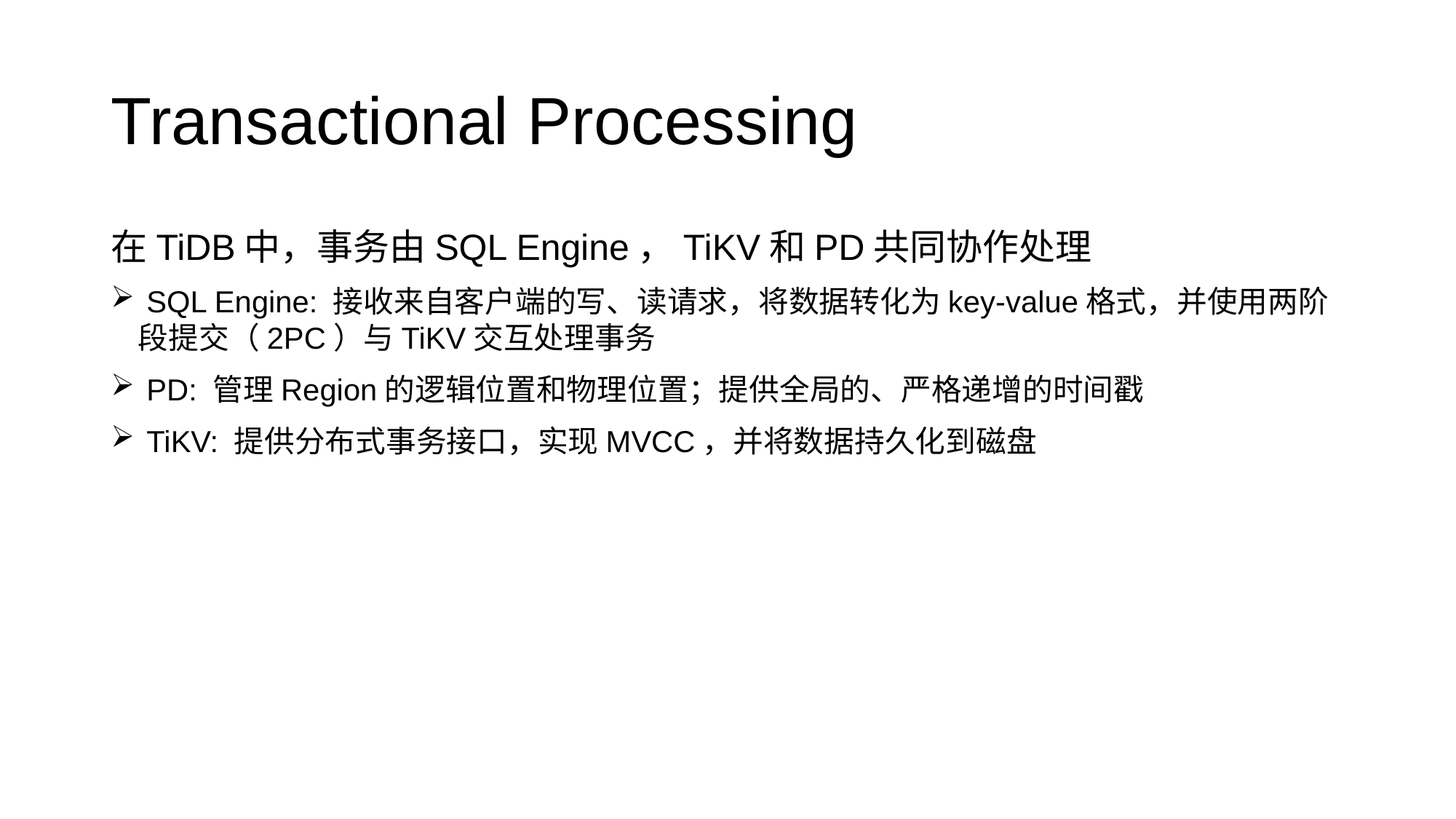

# Transactional Processing
在TiDB中，事务由SQL Engine，TiKV和PD共同协作处理
 SQL Engine: 接收来自客户端的写、读请求，将数据转化为key-value格式，并使用两阶段提交（2PC）与TiKV交互处理事务
 PD: 管理Region的逻辑位置和物理位置；提供全局的、严格递增的时间戳
 TiKV: 提供分布式事务接口，实现MVCC，并将数据持久化到磁盘